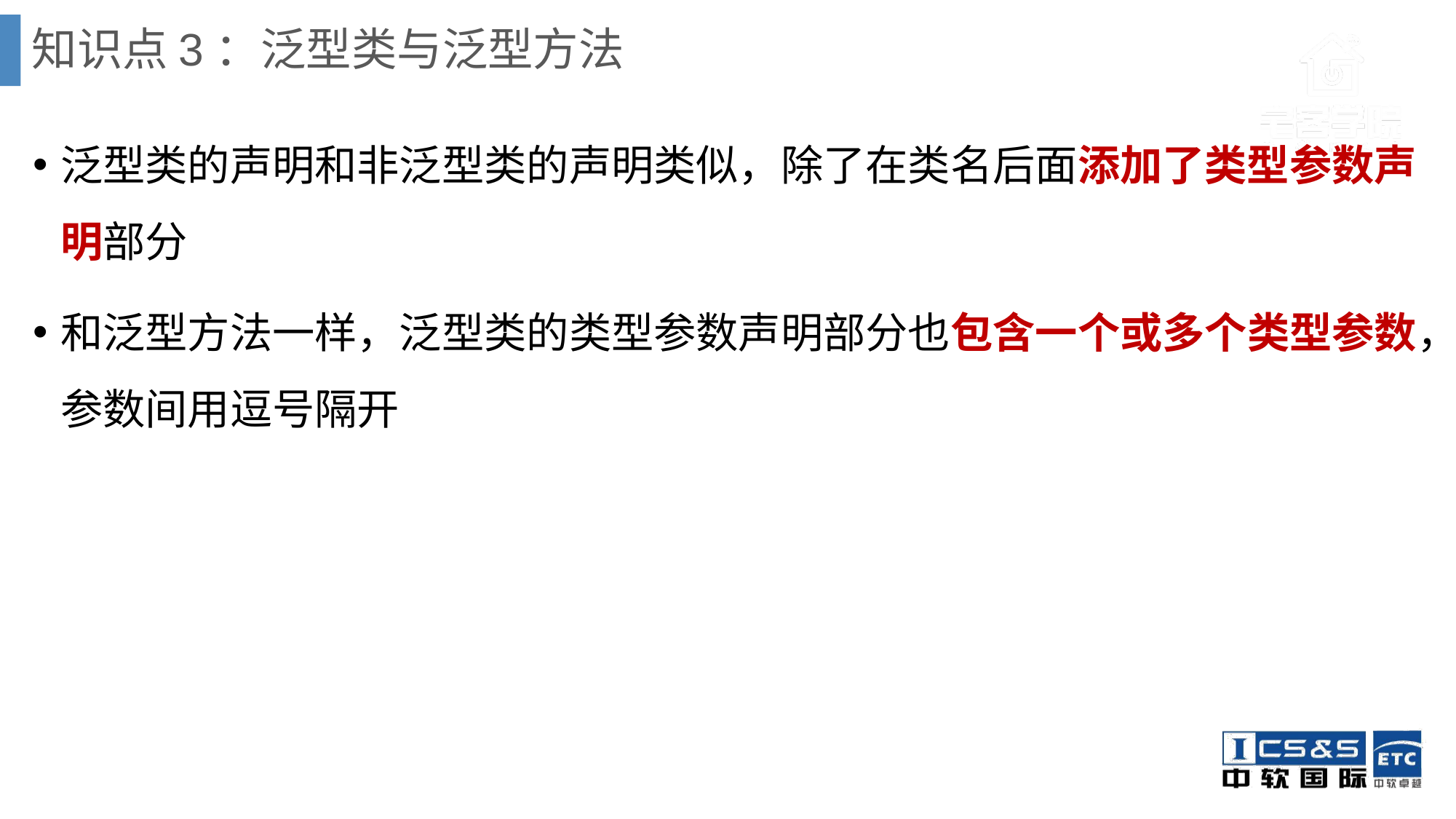

# 知识点3：泛型类与泛型方法
泛型类的声明和非泛型类的声明类似，除了在类名后面添加了类型参数声明部分
和泛型方法一样，泛型类的类型参数声明部分也包含一个或多个类型参数，参数间用逗号隔开